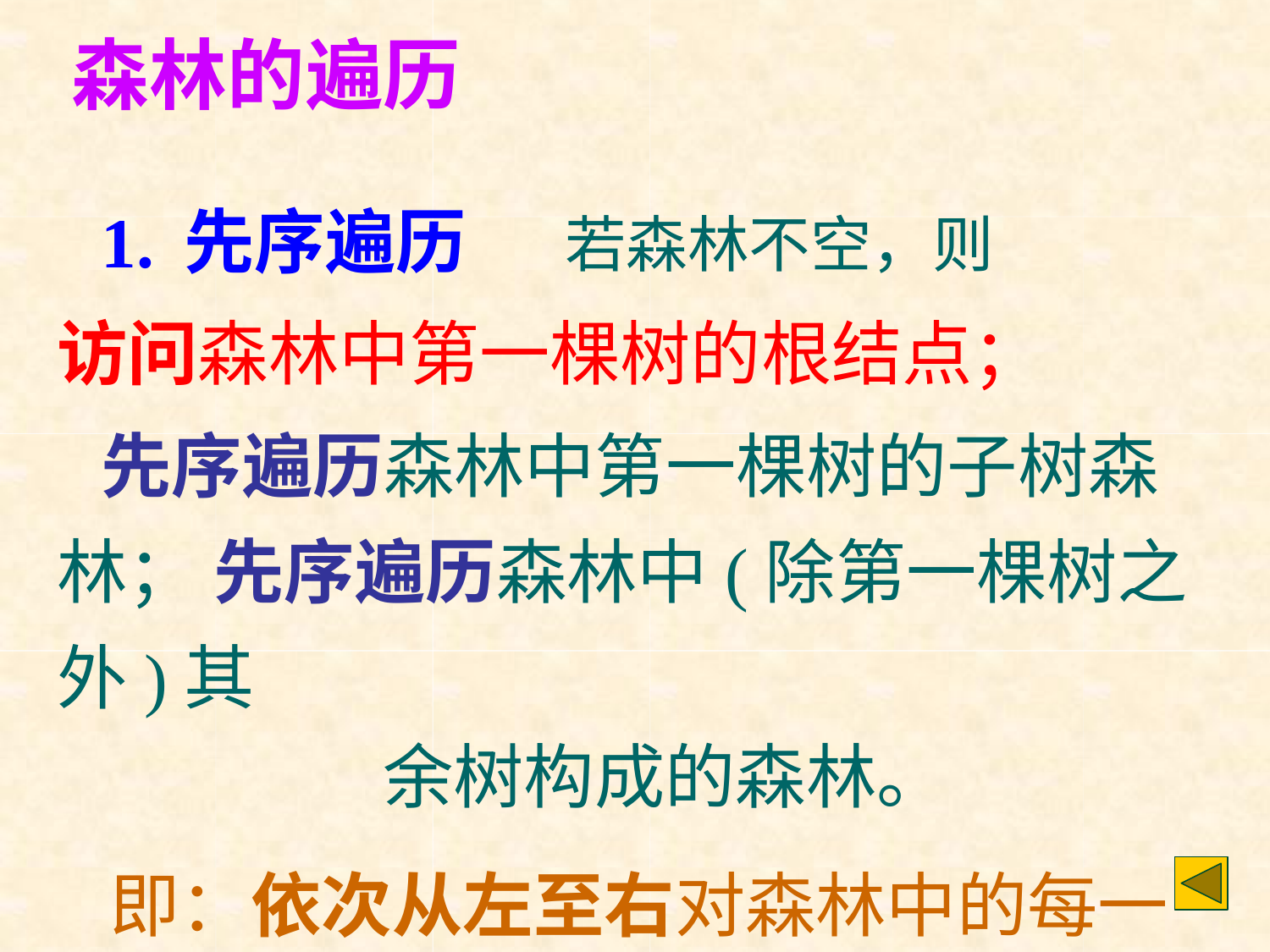

# 森林的遍历
1.	先序遍历	若森林不空，则 访问森林中第一棵树的根结点；
先序遍历森林中第一棵树的子树森林； 先序遍历森林中(除第一棵树之外)其
余树构成的森林。
即：依次从左至右对森林中的每一棵 树进行先根遍历。